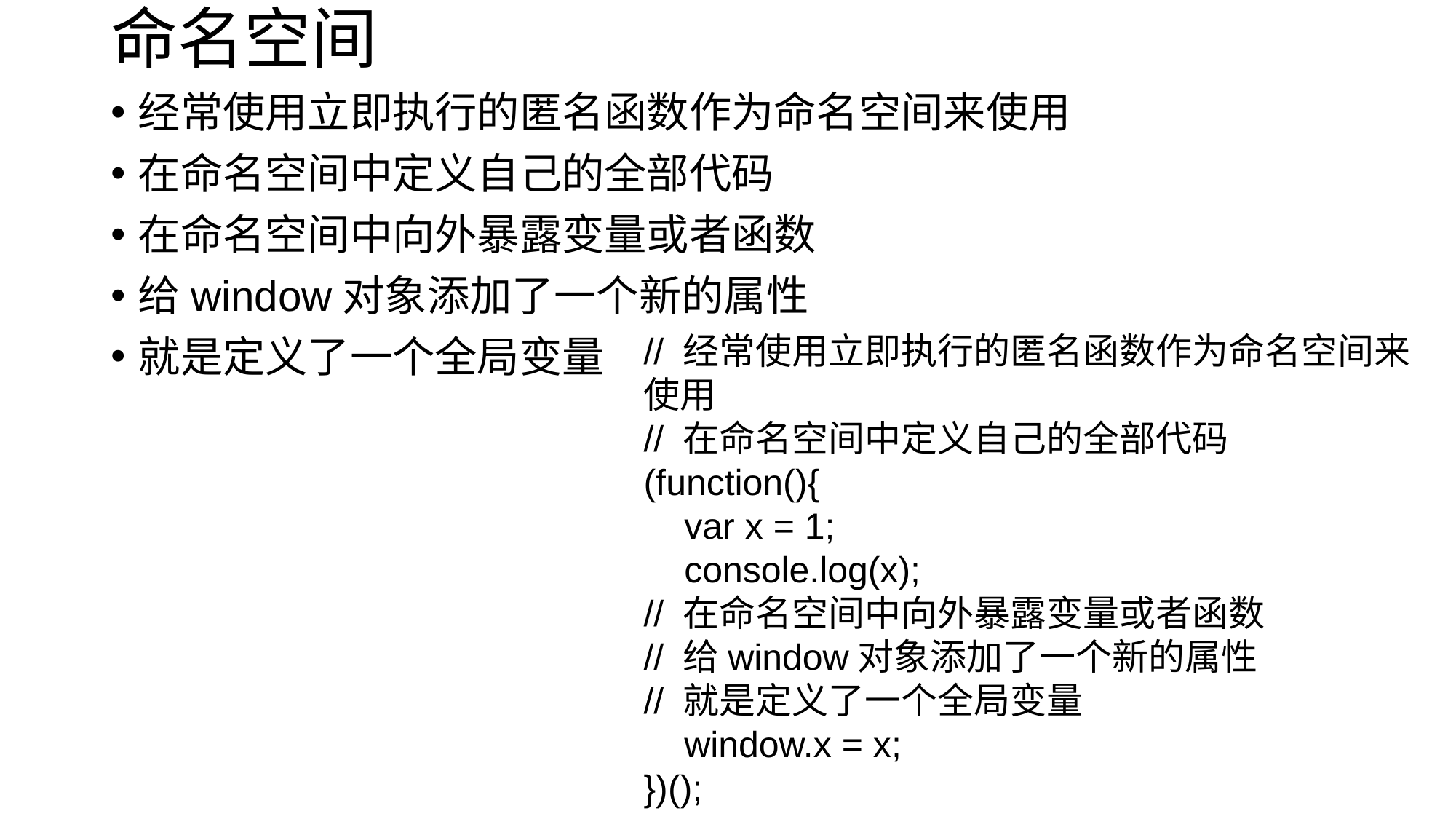

# 命名空间
经常使用立即执行的匿名函数作为命名空间来使用
在命名空间中定义自己的全部代码
在命名空间中向外暴露变量或者函数
给window对象添加了一个新的属性
就是定义了一个全局变量
// 经常使用立即执行的匿名函数作为命名空间来使用
// 在命名空间中定义自己的全部代码
(function(){
    var x = 1;
    console.log(x);
// 在命名空间中向外暴露变量或者函数
// 给window对象添加了一个新的属性
// 就是定义了一个全局变量
    window.x = x;
})();